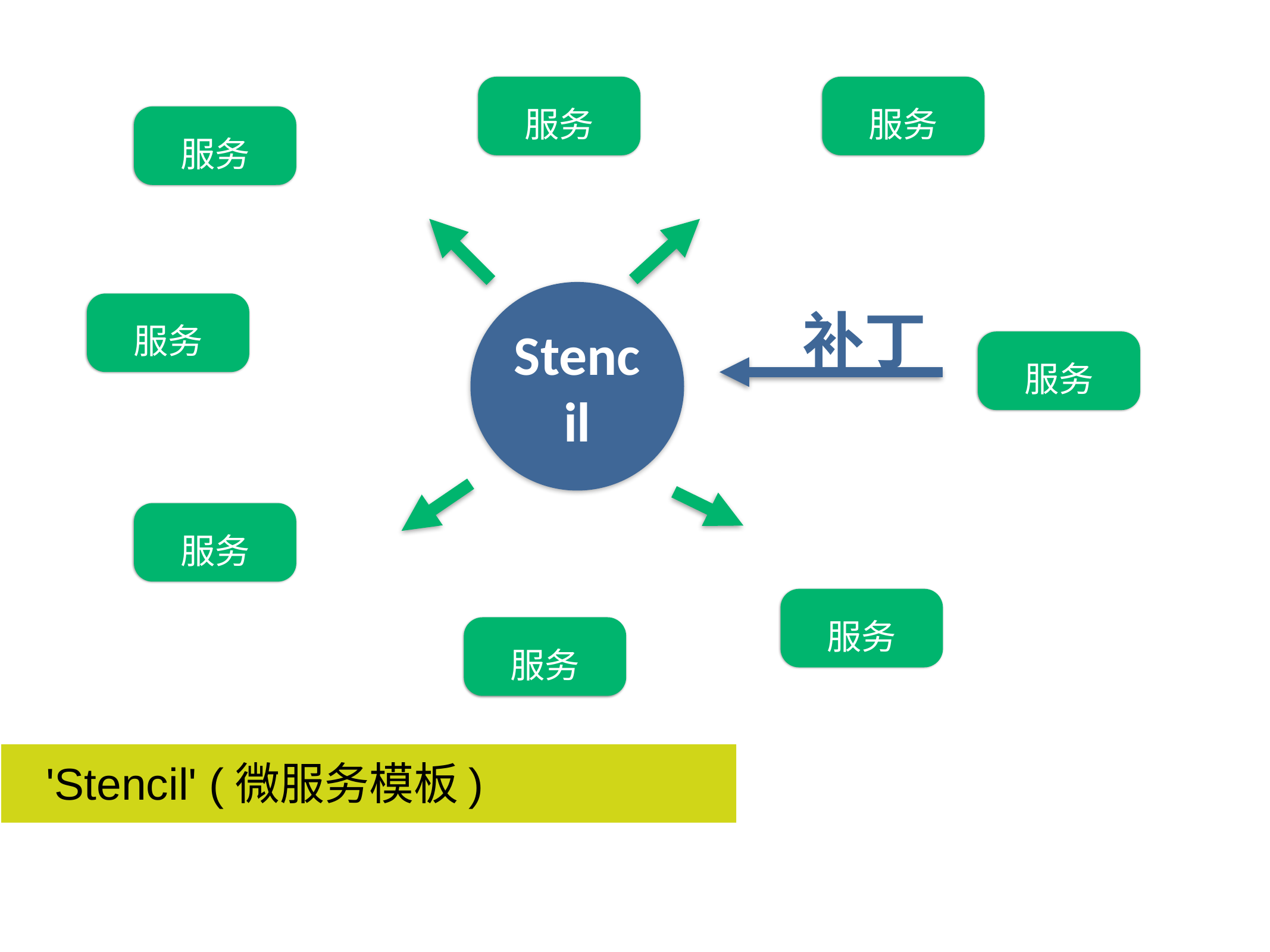

服务
服务
服务

Stencil
服务
补丁
服务

服务
服务
服务

'Stencil' (微服务模板)
43